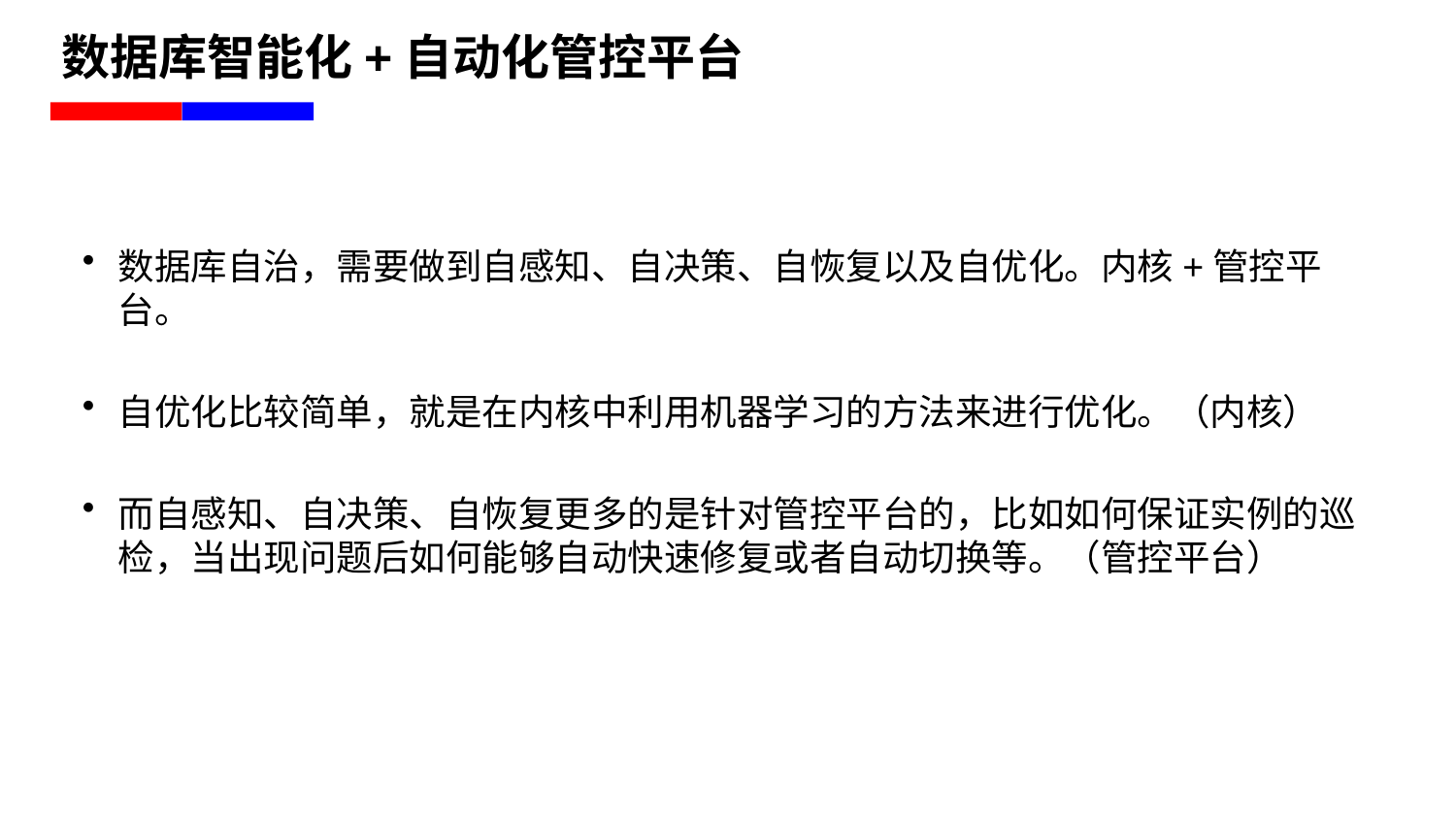

# 数据库智能化+自动化管控平台

数据库自治，需要做到自感知、自决策、自恢复以及自优化。内核+管控平台。

自优化比较简单，就是在内核中利用机器学习的方法来进行优化。（内核）

而自感知、自决策、自恢复更多的是针对管控平台的，比如如何保证实例的巡检，当出现问题后如何能够自动快速修复或者自动切换等。（管控平台）